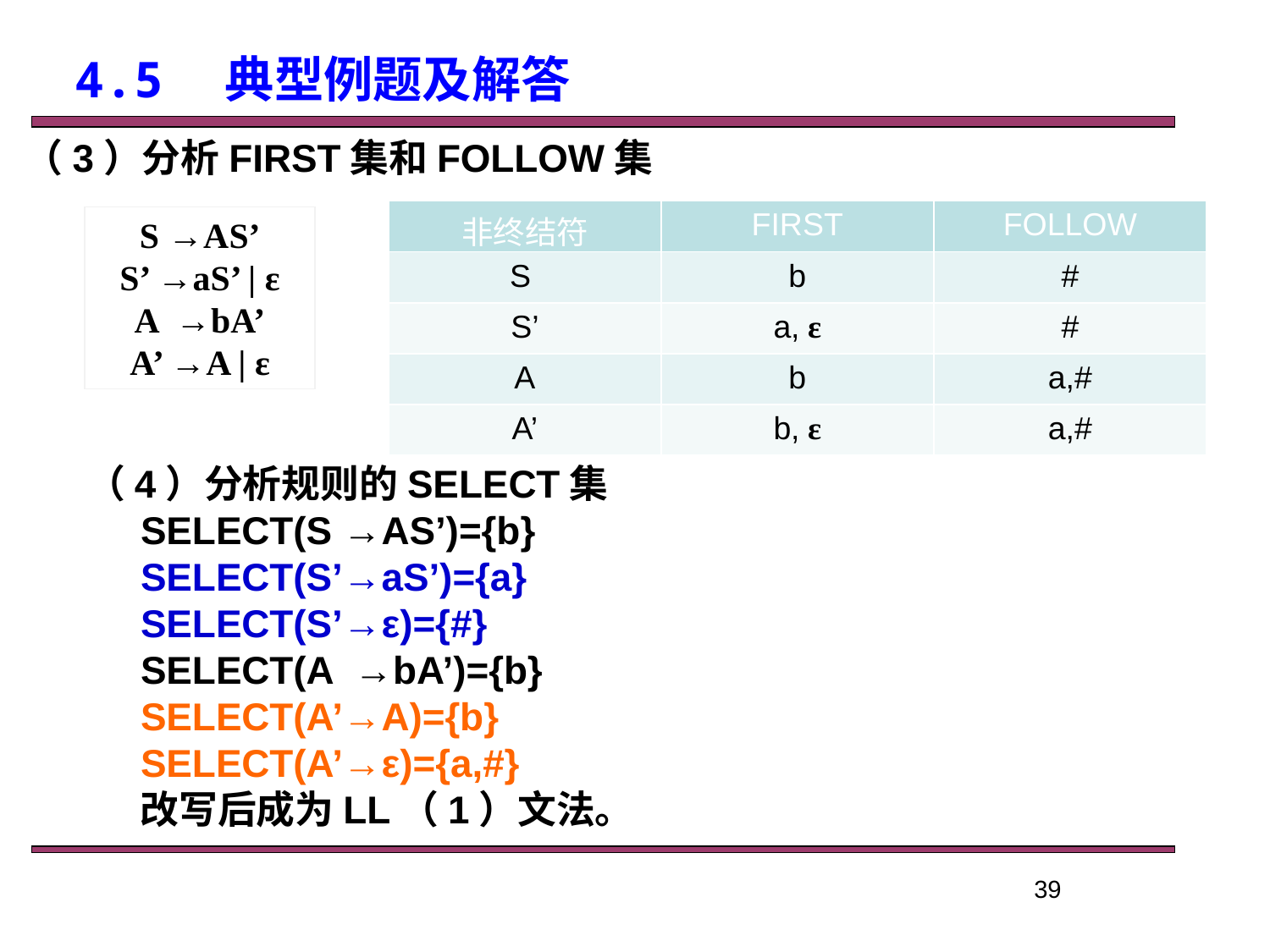

4.5　典型例题及解答
（3）分析FIRST集和FOLLOW集
| 非终结符 | FIRST | FOLLOW |
| --- | --- | --- |
| S | b | # |
| S’ | a, ε | # |
| A | b | a,# |
| A’ | b, ε | a,# |
S →AS’
S’ →aS’ | ε
A  →bA’
A’ →A | ε
（4）分析规则的SELECT集
     SELECT(S →AS’)={b}
     SELECT(S’→aS’)={a}
     SELECT(S’→ε)={#}
     SELECT(A  →bA’)={b}
     SELECT(A’→A)={b}
     SELECT(A’→ε)={a,#}
     改写后成为LL（1）文法。
39